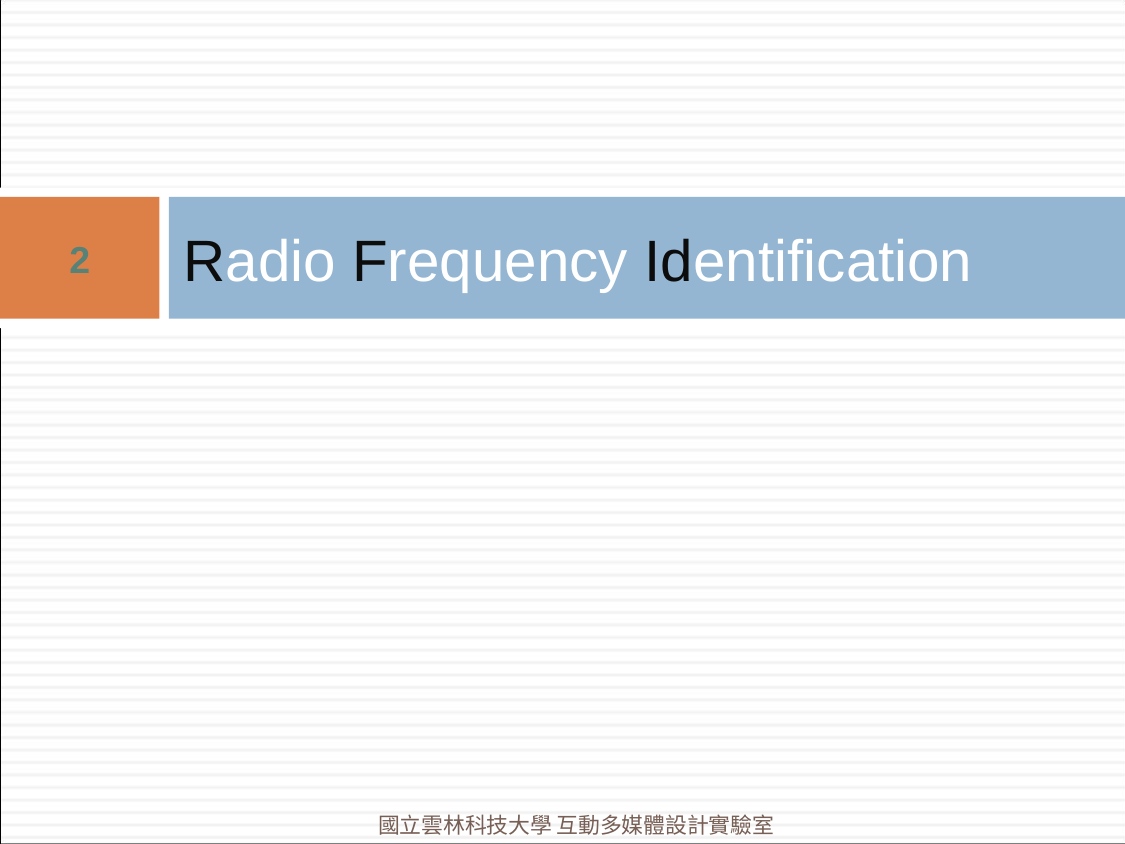

# Radio Frequency Identification
2
國立雲林科技大學 互動多媒體設計實驗室